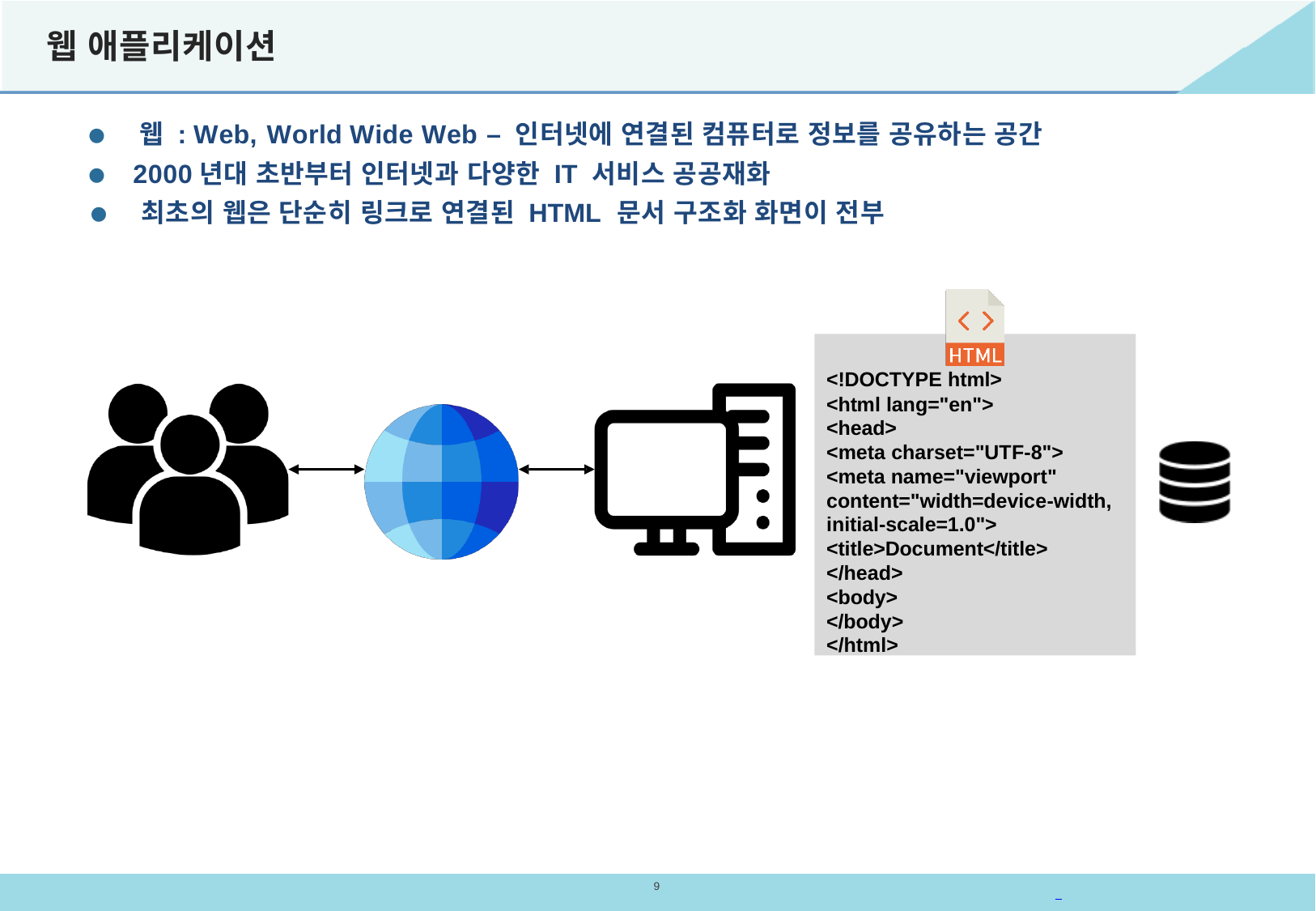

# 웹 애플리케이션
⚫ 웹 : Web, World Wide Web – 인터넷에 연결된 컴퓨터로 정보를 공유하는 공간
⚫ 2000년대 초반부터 인터넷과 다양한 IT 서비스 공공재화
⚫ 최초의 웹은 단순히 링크로 연결된 HTML 문서 구조화 화면이 전부

<!DOCTYPE html>
<html lang="en">
<head>
<meta charset="UTF-8">
<meta name="viewport"
content="width=device-width,
initial-scale=1.0">
<title>Document</title>
</head>
<body>
</body>
</html>